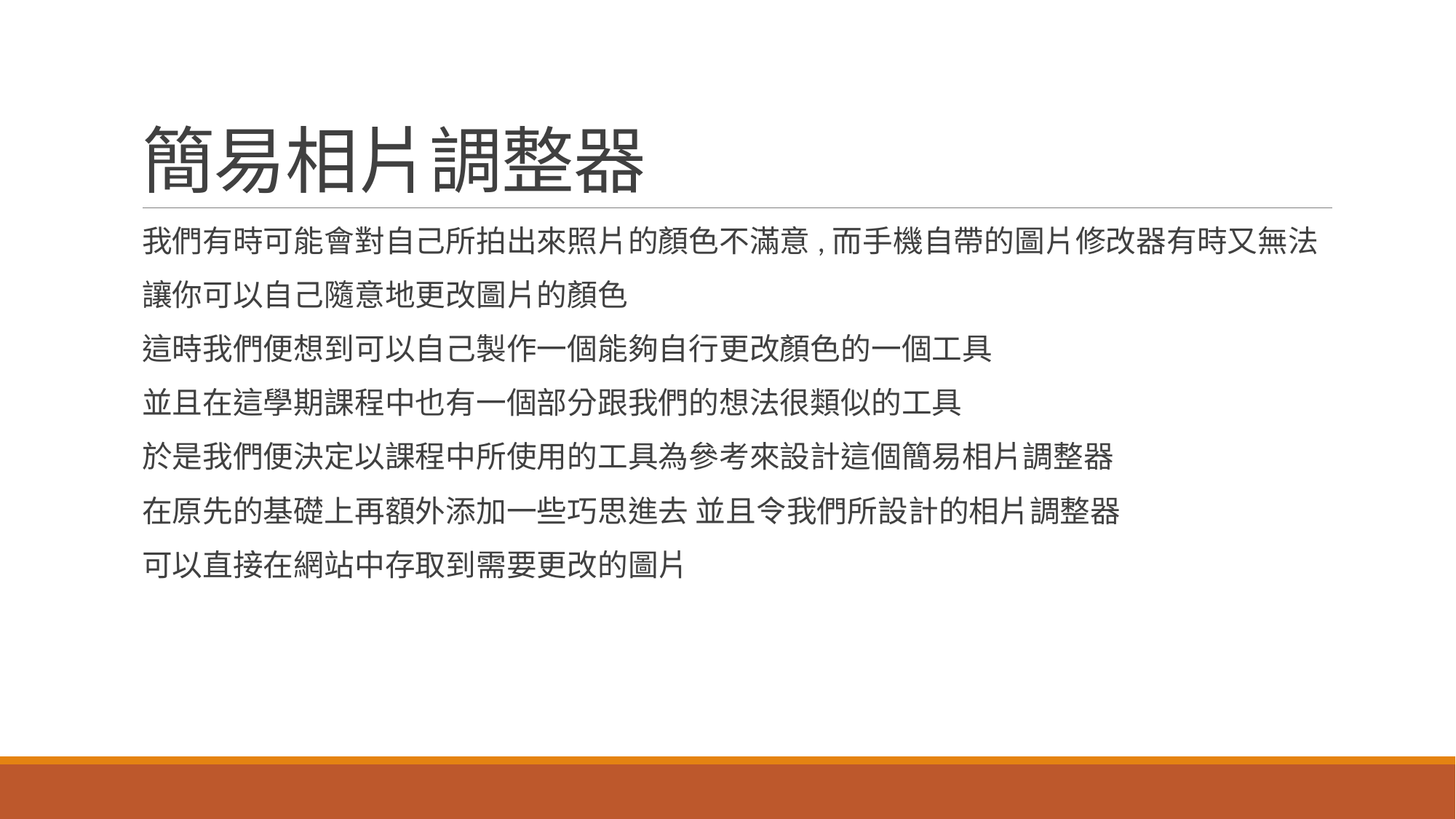

# 簡易相片調整器
我們有時可能會對自己所拍出來照片的顏色不滿意,而手機自帶的圖片修改器有時又無法
讓你可以自己隨意地更改圖片的顏色
這時我們便想到可以自己製作一個能夠自行更改顏色的一個工具
並且在這學期課程中也有一個部分跟我們的想法很類似的工具
於是我們便決定以課程中所使用的工具為參考來設計這個簡易相片調整器
在原先的基礎上再額外添加一些巧思進去 並且令我們所設計的相片調整器
可以直接在網站中存取到需要更改的圖片